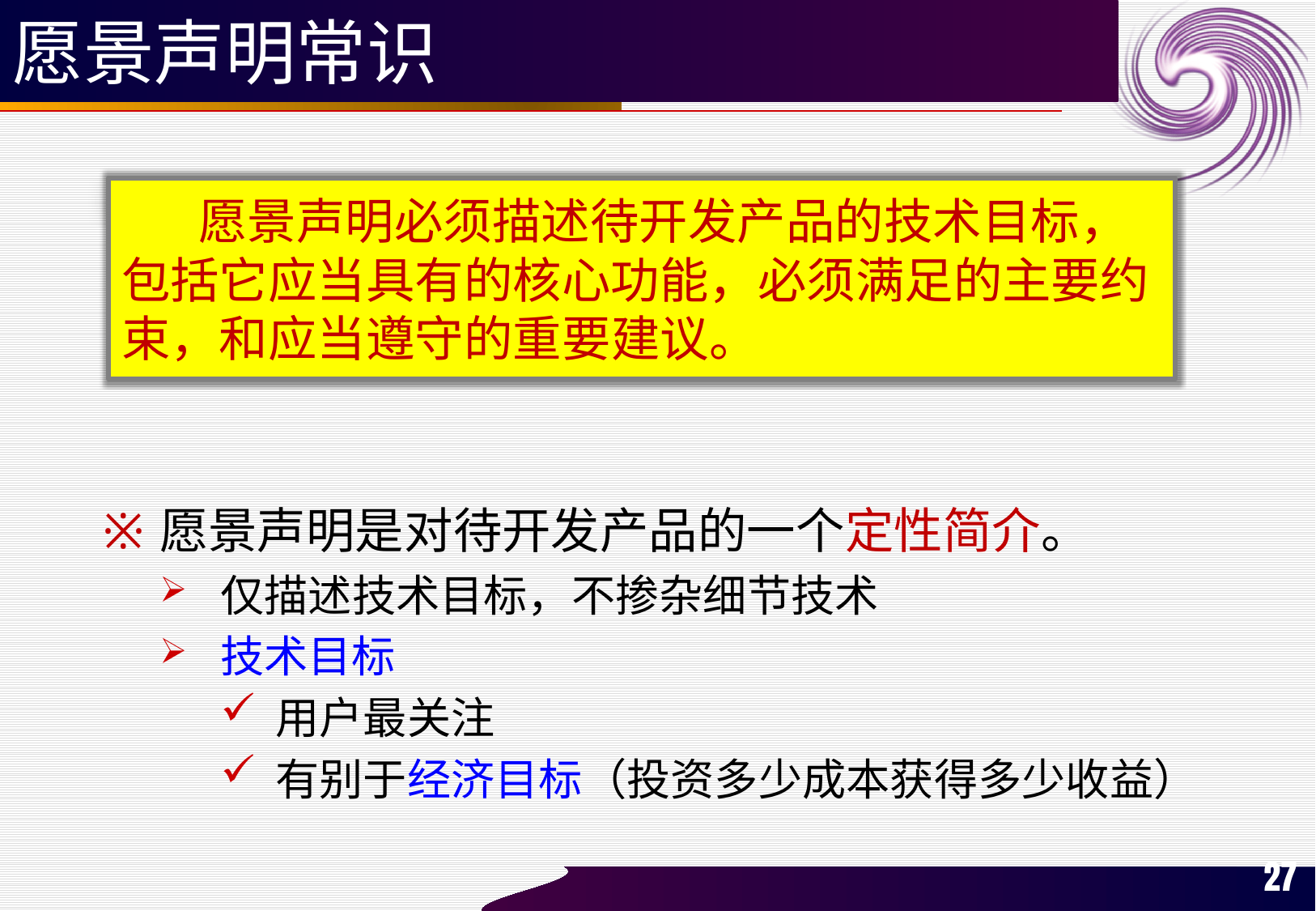

# 愿景声明常识
      愿景声明必须描述待开发产品的技术目标，包括它应当具有的核心功能，必须满足的主要约束，和应当遵守的重要建议。
愿景声明是对待开发产品的一个定性简介。
仅描述技术目标，不掺杂细节技术
技术目标
用户最关注
有别于经济目标（投资多少成本获得多少收益）
27